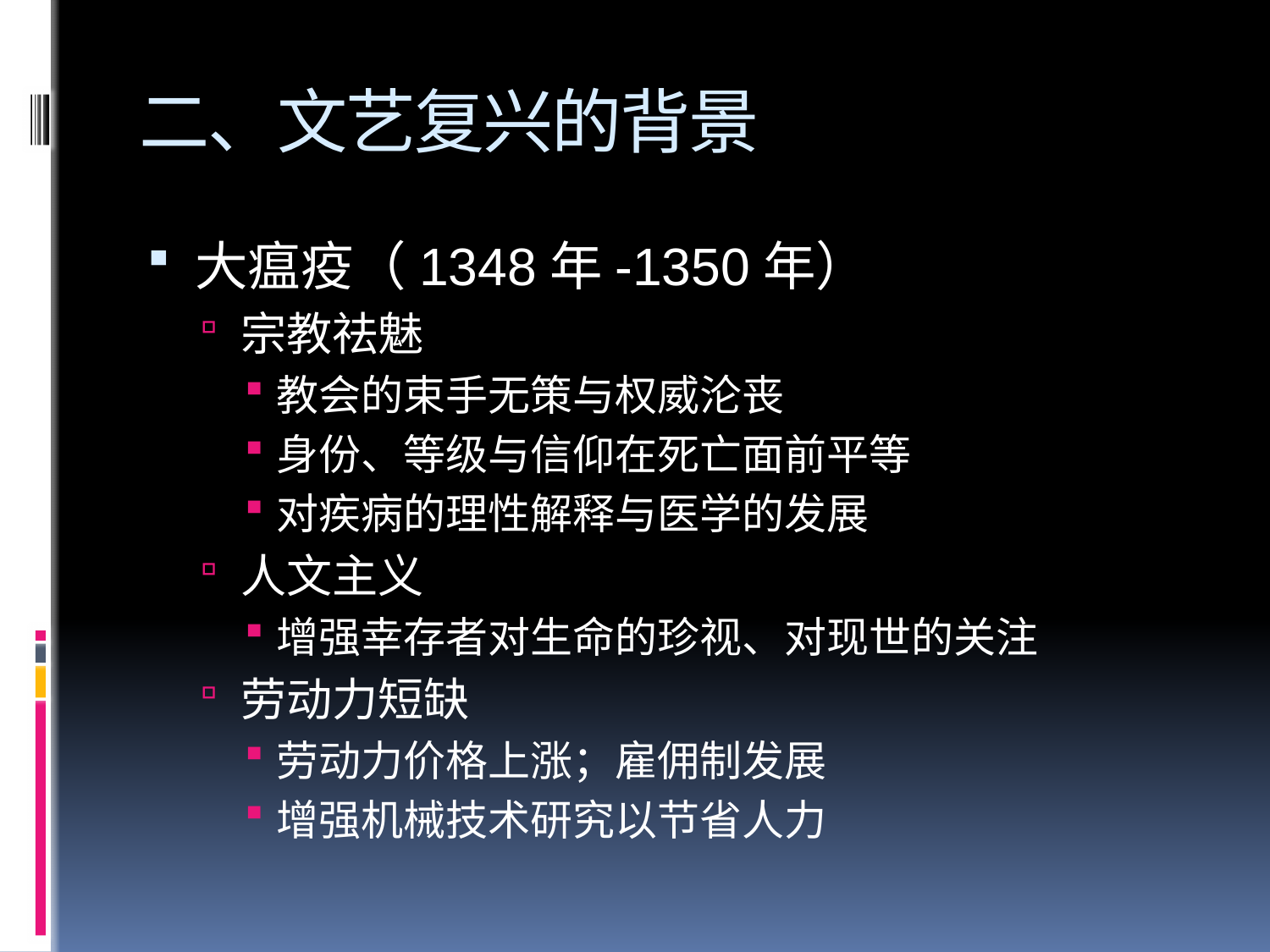

# 二、文艺复兴的背景
大瘟疫（1348年-1350年）
宗教祛魅
教会的束手无策与权威沦丧
身份、等级与信仰在死亡面前平等
对疾病的理性解释与医学的发展
人文主义
增强幸存者对生命的珍视、对现世的关注
劳动力短缺
劳动力价格上涨；雇佣制发展
增强机械技术研究以节省人力